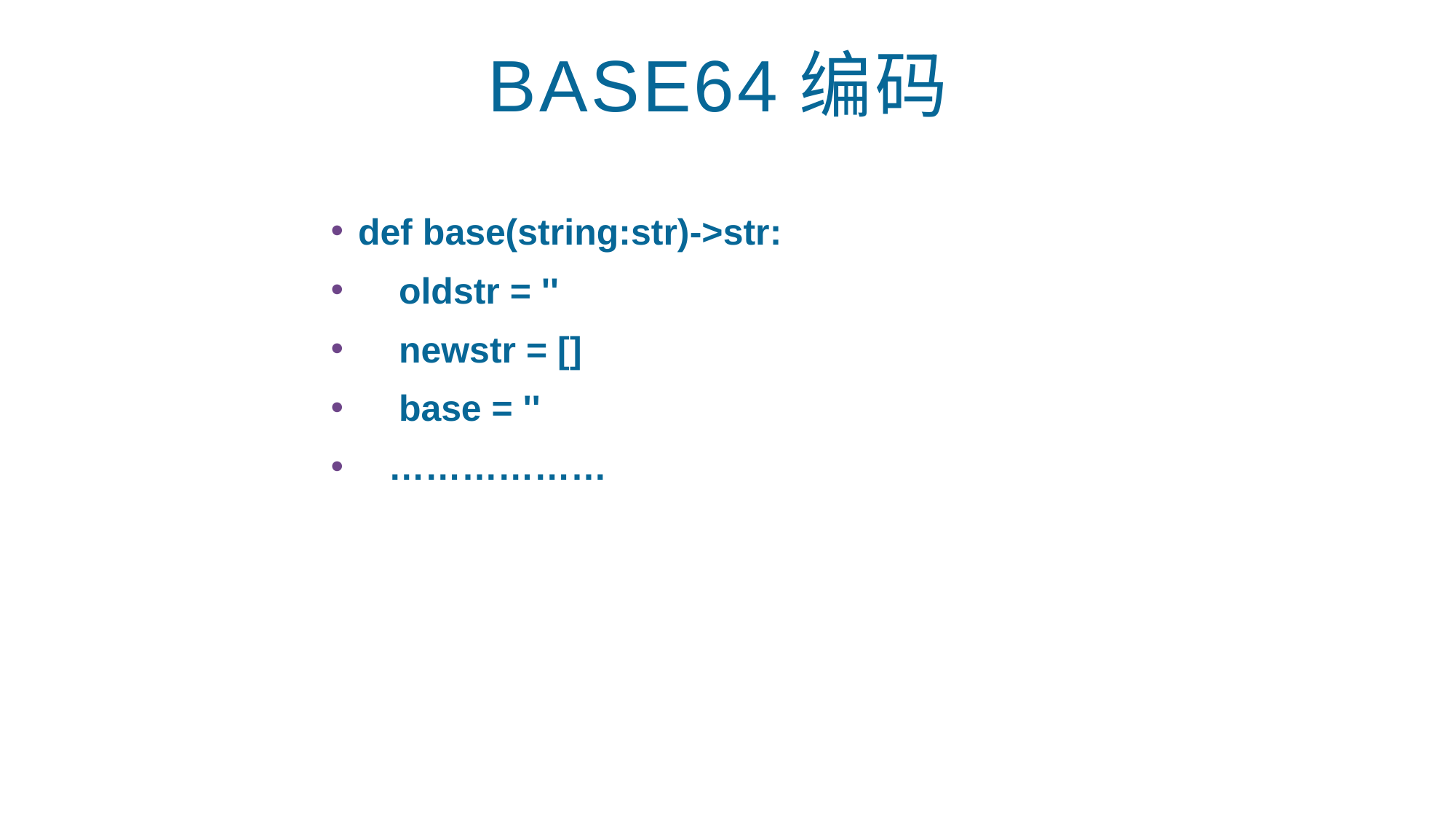

# BASE64编码
def base(string:str)->str:
    oldstr = ''
    newstr = []
    base = ''
   ………………